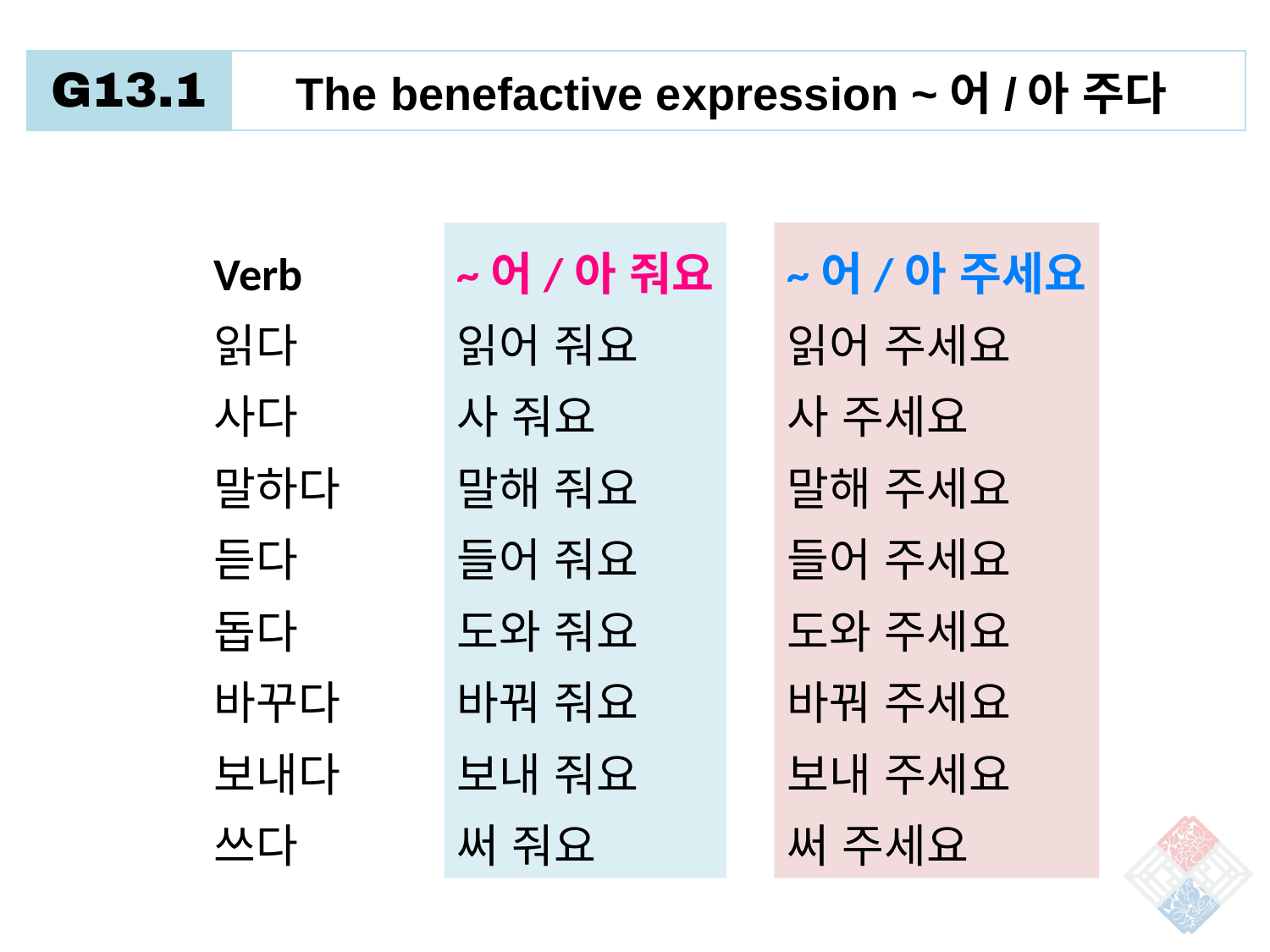

| G13.1 | The benefactive expression ~어/아 주다 |
| --- | --- |
Verb
읽다
사다
말하다
듣다
돕다
바꾸다
보내다
쓰다
~어/아 줘요
읽어 줘요
사 줘요
말해 줘요
들어 줘요
도와 줘요
바꿔 줘요
보내 줘요
써 줘요
~어/아 주세요
읽어 주세요
사 주세요
말해 주세요
들어 주세요
도와 주세요
바꿔 주세요
보내 주세요
써 주세요